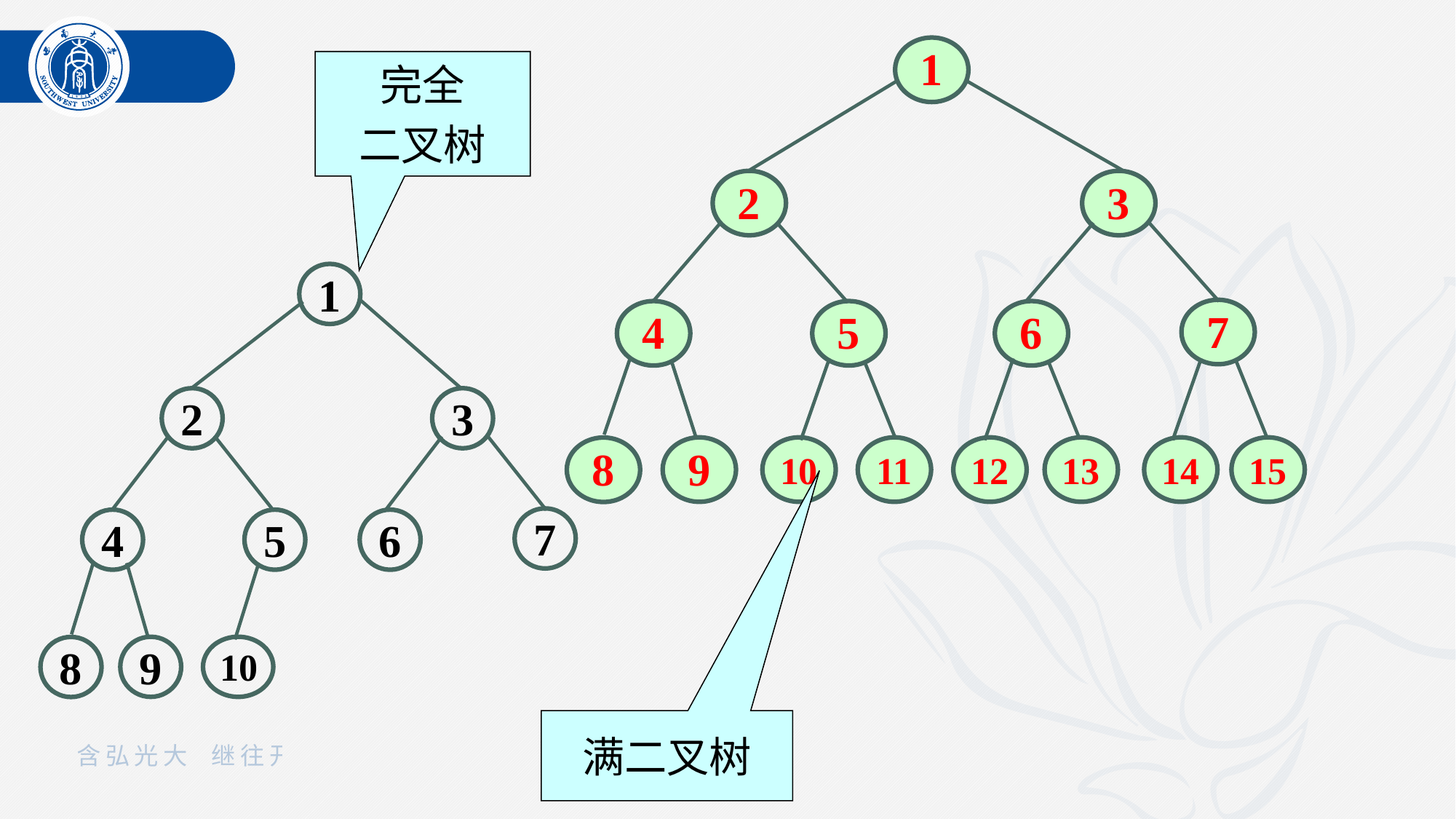

1

2

3

7

4

5

6

9

10

11

12

13

14

15

8
完全
二叉树

1

2

3

7

4

5

6

9

10

8
满二叉树